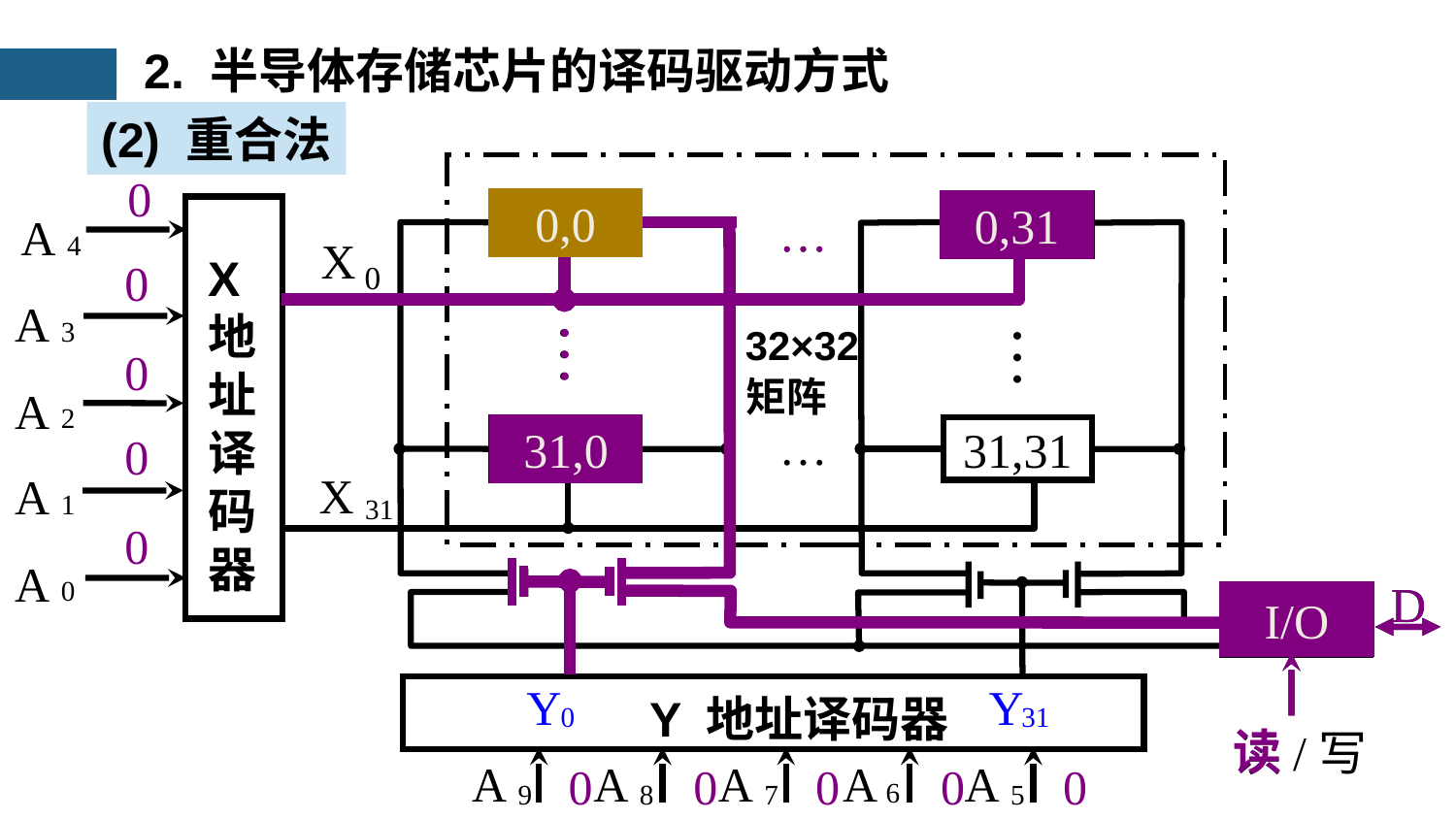

2. 半导体存储芯片的译码驱动方式
(2) 重合法

0,0
0,31
…

     X
地
址
译
码
器

X
0

       32×32
           矩阵
…
…
…
31,0
31,31

X
31

D

I/O

          Y 地址译码器
Y
0
Y
31
读/写
A
9
A
8
A
7
A
6
A
5

A
4

A
3

A
2

A
1

A
0

0
0
0
0
0
0
0
0
0
0
0,0
0,0
0,31
31,0
…
…

D

I/O

读